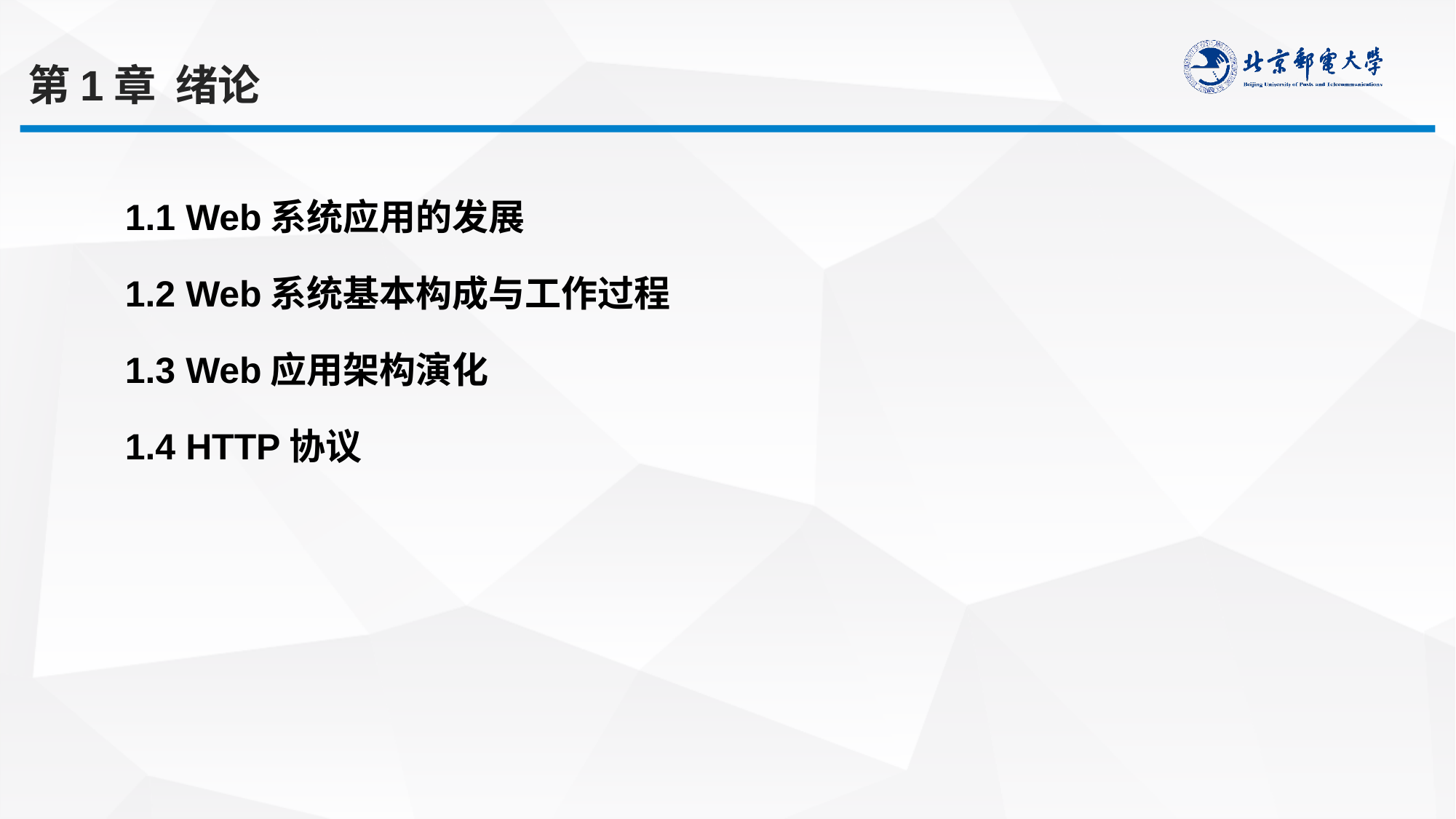

第1章  绪论

1.1 Web系统应用的发展
1.2 Web系统基本构成与工作过程
1.3 Web应用架构演化
1.4 HTTP协议